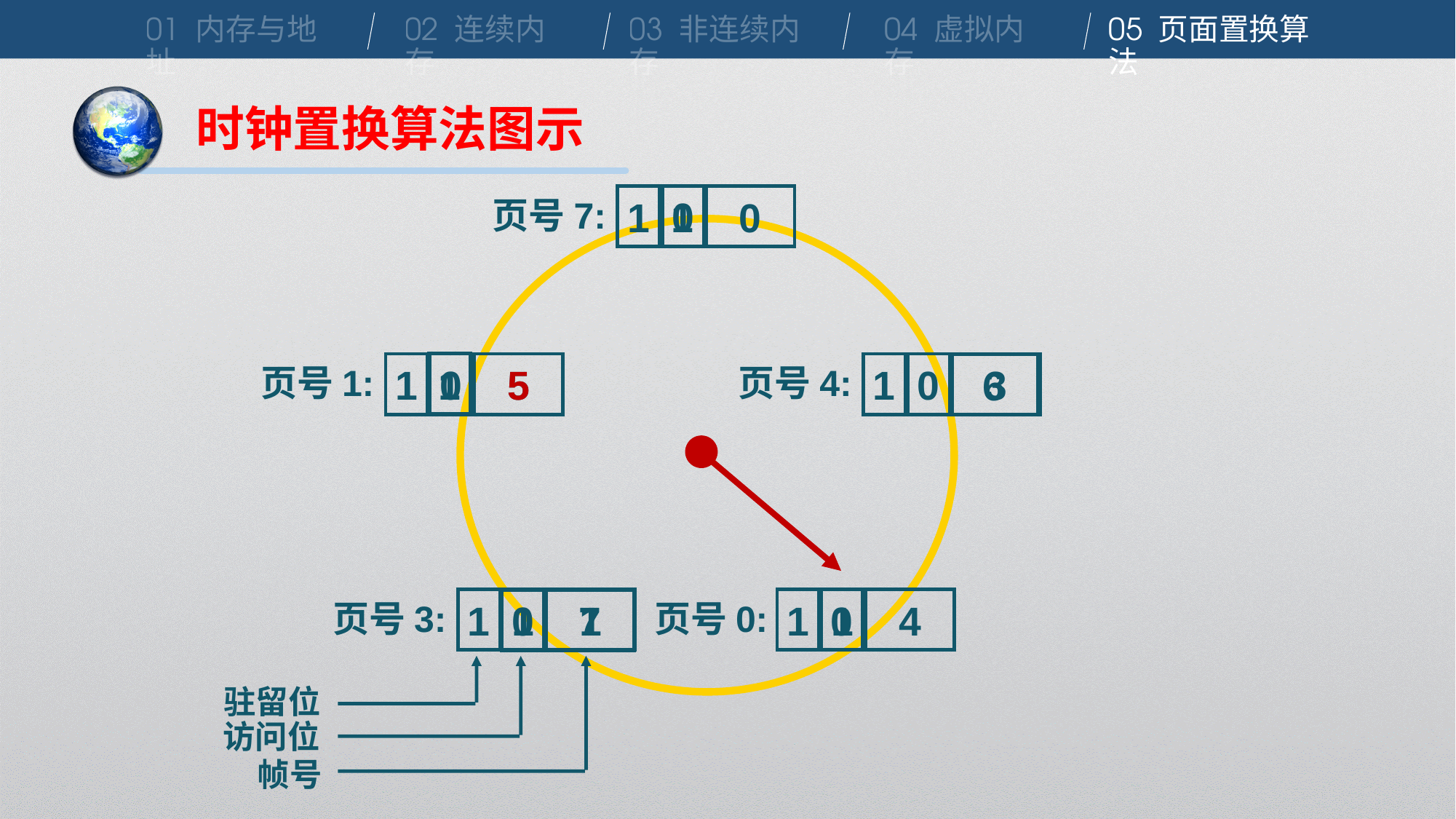

01 内存与地址
02 连续内存
03 非连续内存
04 虚拟内存
05 页面置换算法
时钟置换算法图示
页号7:
0
1
1
0

页号1:
页号4:
1
5
1
0
5
1
0
3
6

页号3:
页号0:
1
1
1
1
0
1
4
0
7

驻留位

访问位

帧号